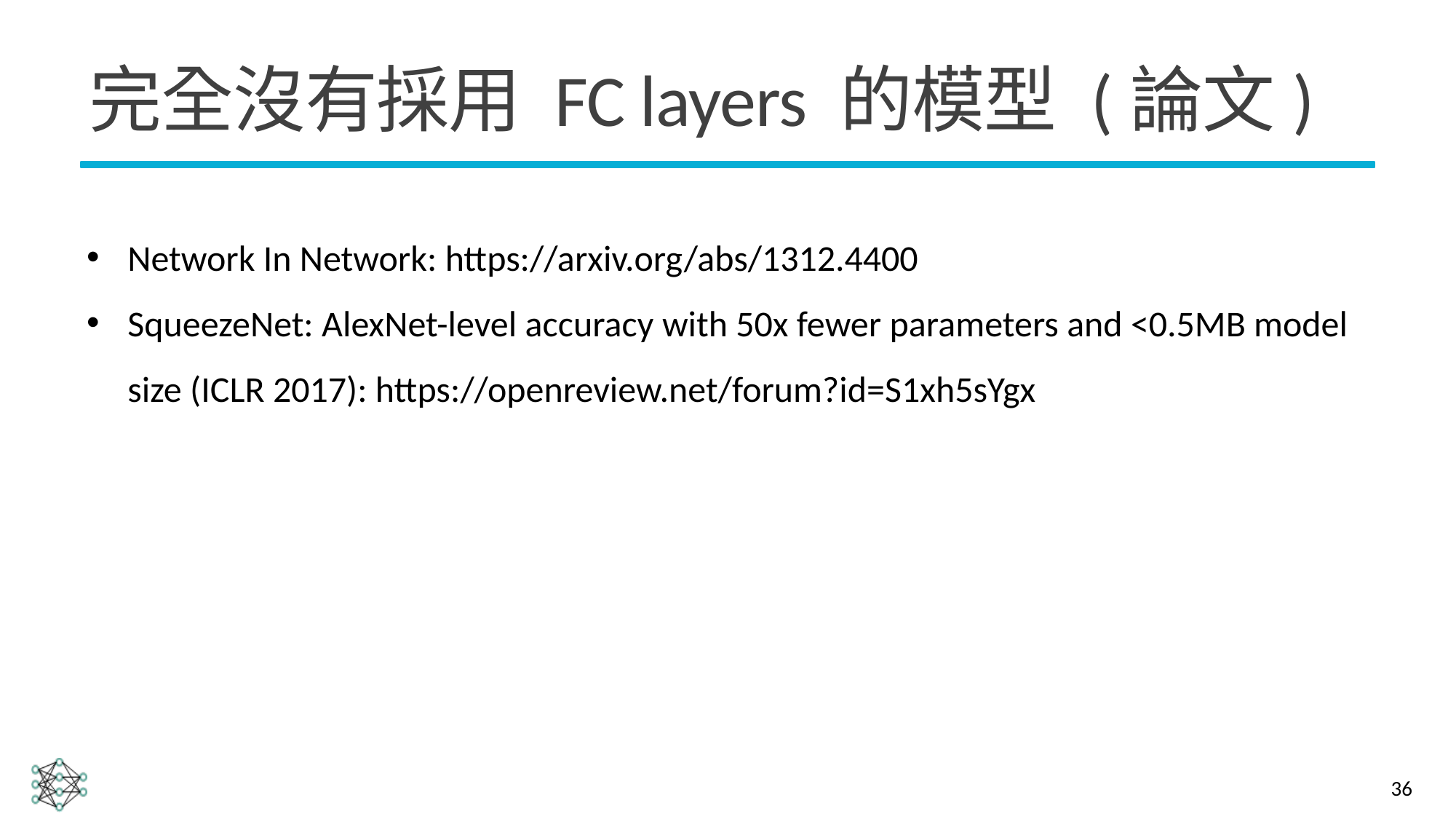

# 完全沒有採用 FC layers 的模型 (論文)
Network In Network: https://arxiv.org/abs/1312.4400
SqueezeNet: AlexNet-level accuracy with 50x fewer parameters and <0.5MB model size (ICLR 2017): https://openreview.net/forum?id=S1xh5sYgx
36